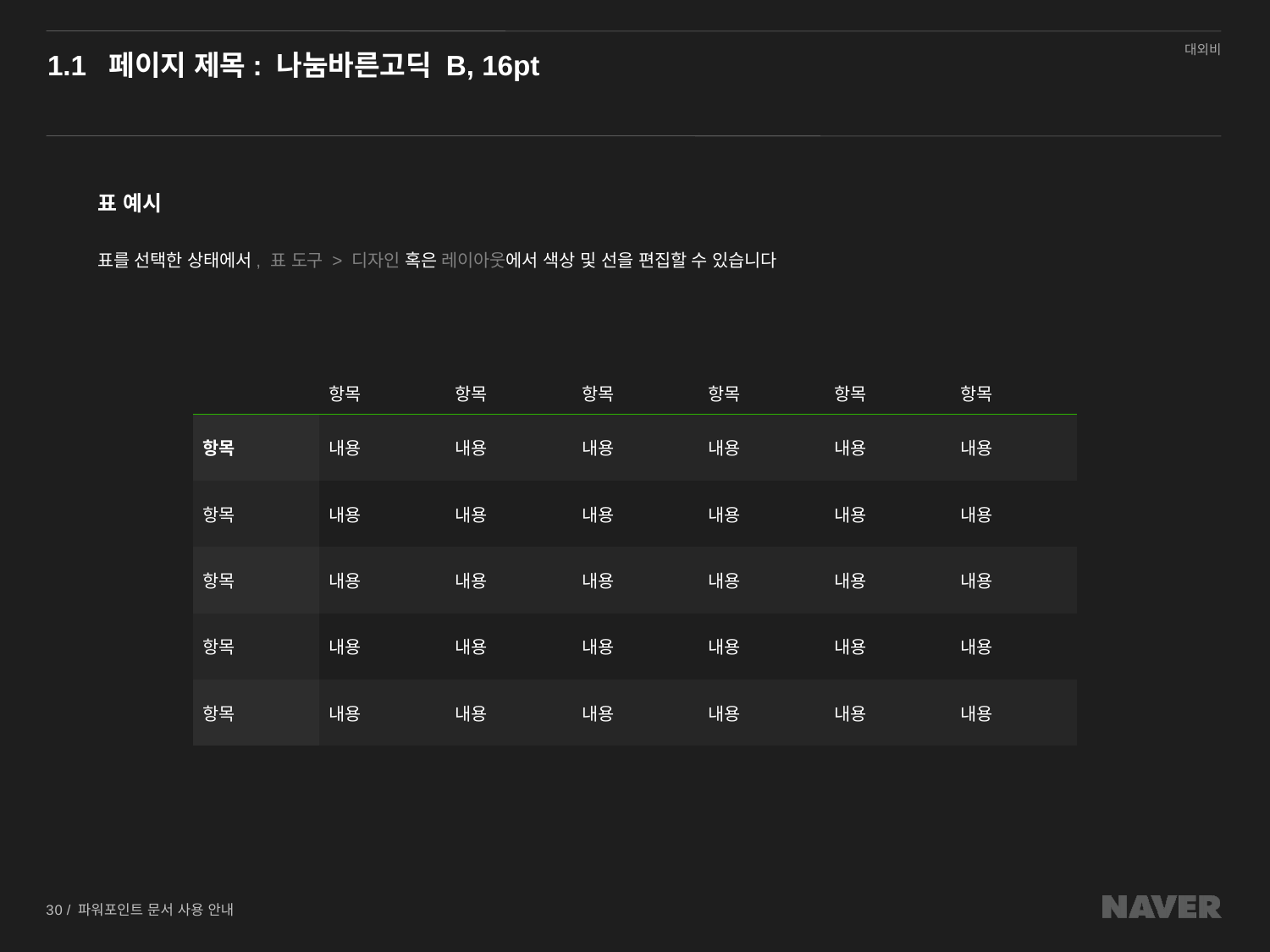

# 1.1  페이지 제목: 나눔바른고딕 B, 16pt

표 예시

표를 선택한 상태에서, 표 도구 > 디자인 혹은 레이아웃에서 색상 및 선을 편집할 수 있습니다
|  | 항목 | 항목 | 항목 | 항목 | 항목 | 항목 |
| --- | --- | --- | --- | --- | --- | --- |
| 항목 | 내용 | 내용 | 내용 | 내용 | 내용 | 내용 |
| 항목 | 내용 | 내용 | 내용 | 내용 | 내용 | 내용 |
| 항목 | 내용 | 내용 | 내용 | 내용 | 내용 | 내용 |
| 항목 | 내용 | 내용 | 내용 | 내용 | 내용 | 내용 |
| 항목 | 내용 | 내용 | 내용 | 내용 | 내용 | 내용 |